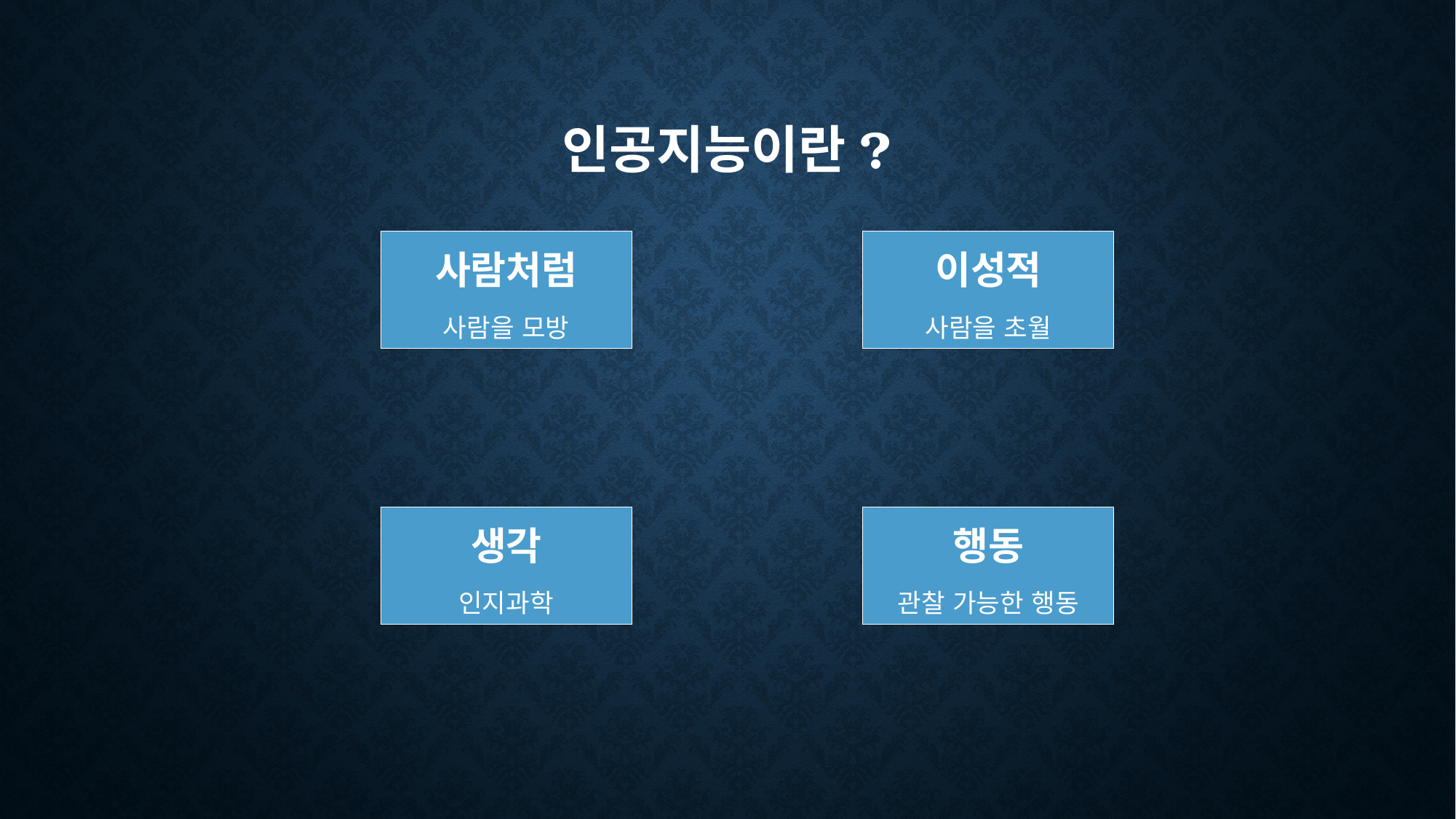

# 인공지능이란?
사람처럼
사람을 모방
이성적
사람을 초월
생각
인지과학
행동
관찰 가능한 행동